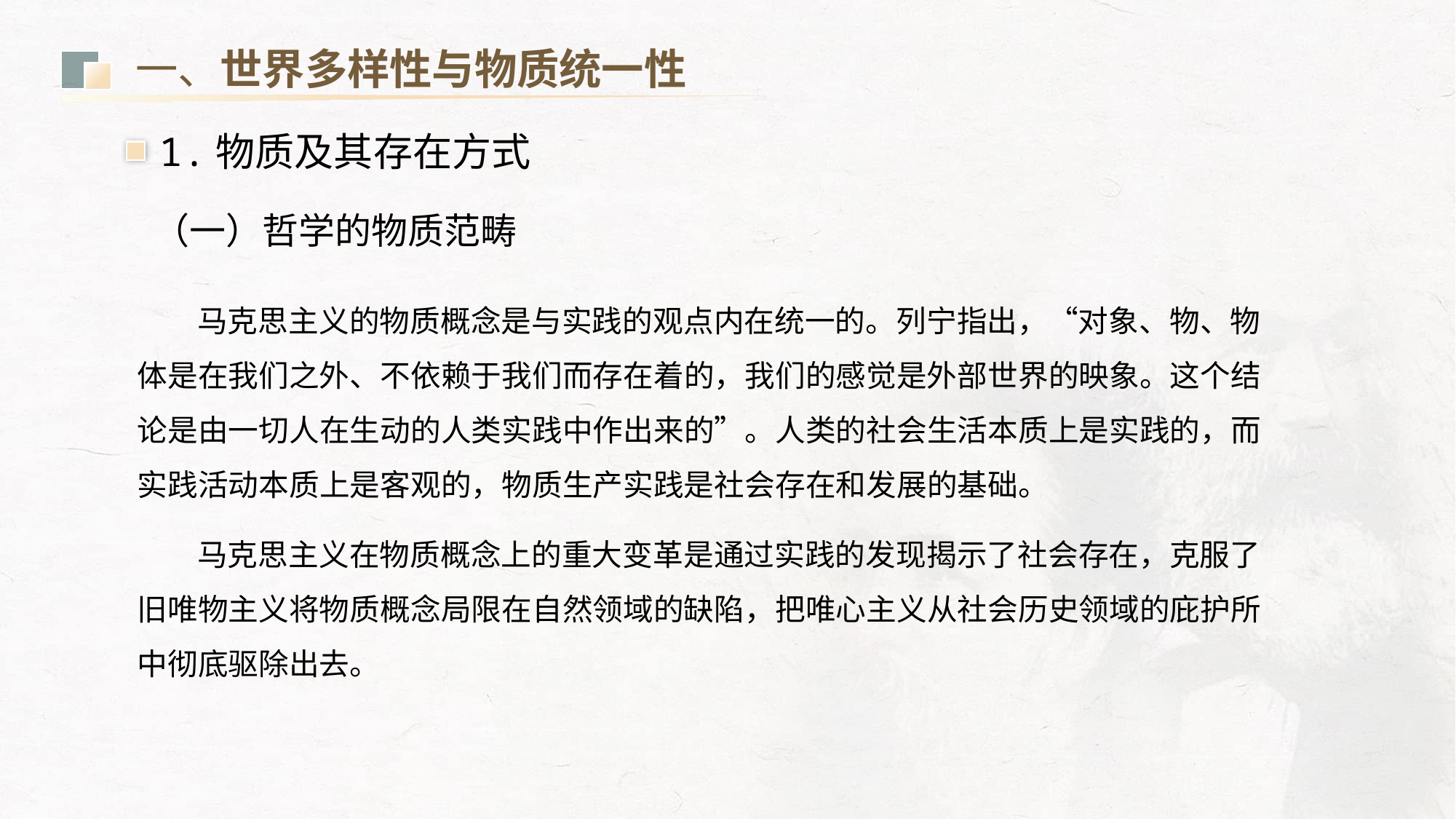

一、世界多样性与物质统一性

1.物质及其存在方式

（一）哲学的物质范畴
马克思主义的物质概念是与实践的观点内在统一的。列宁指出，“对象、物、物体是在我们之外、不依赖于我们而存在着的，我们的感觉是外部世界的映象。这个结论是由一切人在生动的人类实践中作出来的”。人类的社会生活本质上是实践的，而实践活动本质上是客观的，物质生产实践是社会存在和发展的基础。
马克思主义在物质概念上的重大变革是通过实践的发现揭示了社会存在，克服了旧唯物主义将物质概念局限在自然领域的缺陷，把唯心主义从社会历史领域的庇护所中彻底驱除出去。